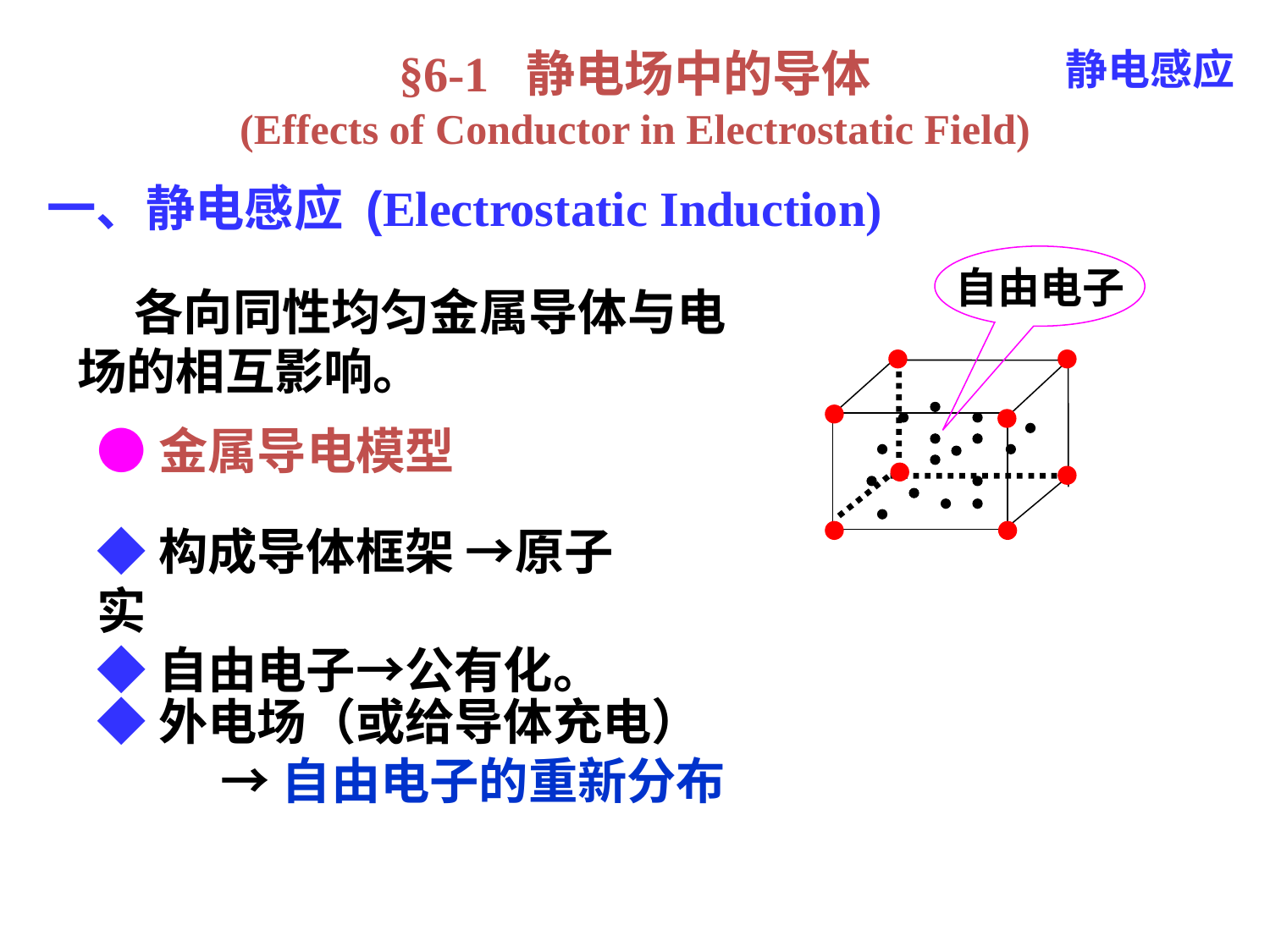

§6-1  静电场中的导体
(Effects of Conductor in Electrostatic Field)
一、静电感应 (Electrostatic Induction)
静电感应
自由电子

    各向同性均匀金属导体与电
场的相互影响。
●金属导电模型
◆构成导体框架 →原子实
◆自由电子→公有化。
◆外电场（或给导体充电）
           →自由电子的重新分布